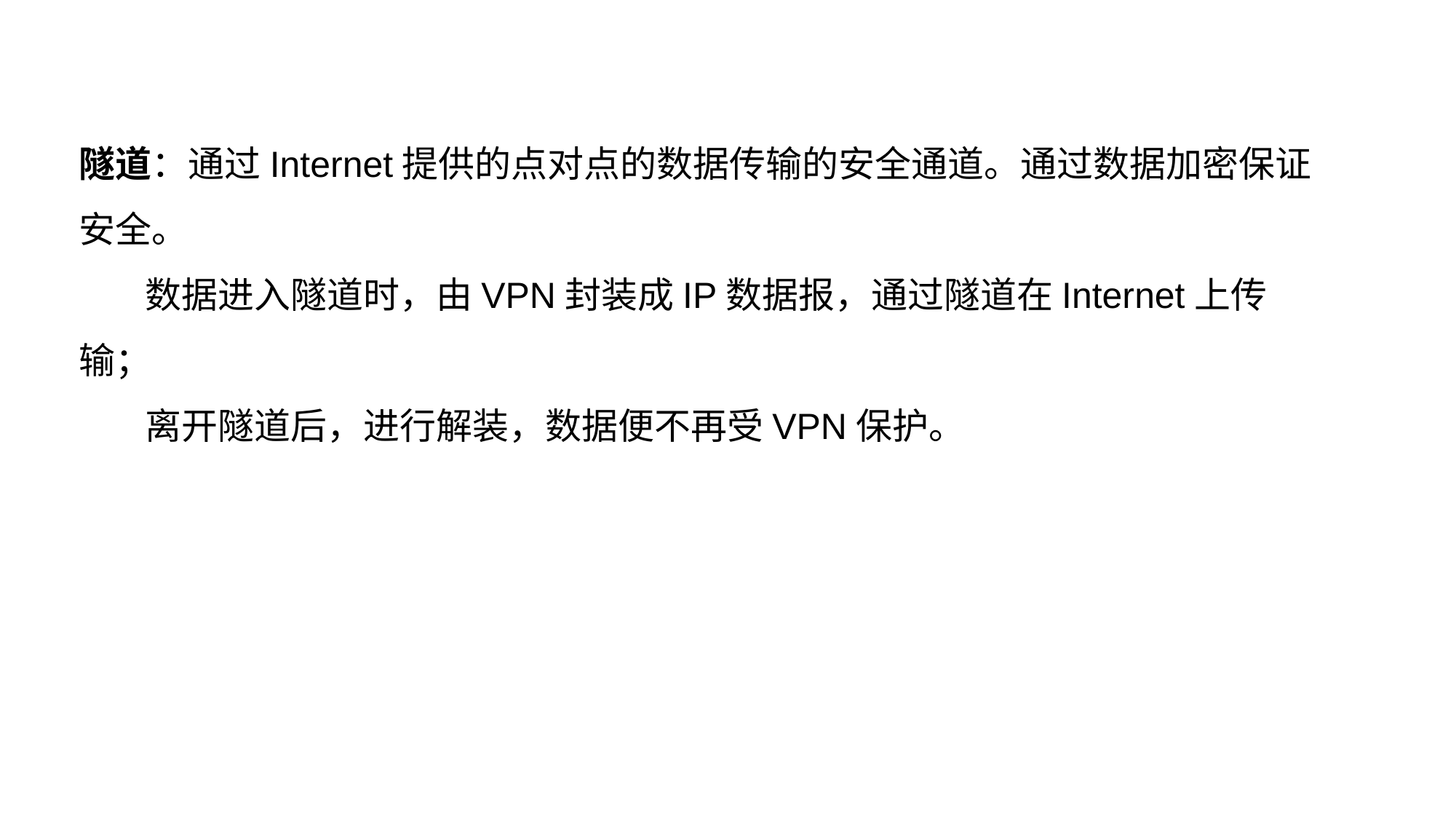

隧道：通过Internet提供的点对点的数据传输的安全通道。通过数据加密保证安全。
       数据进入隧道时，由VPN封装成IP数据报，通过隧道在Internet上传输；
       离开隧道后，进行解装，数据便不再受VPN保护。